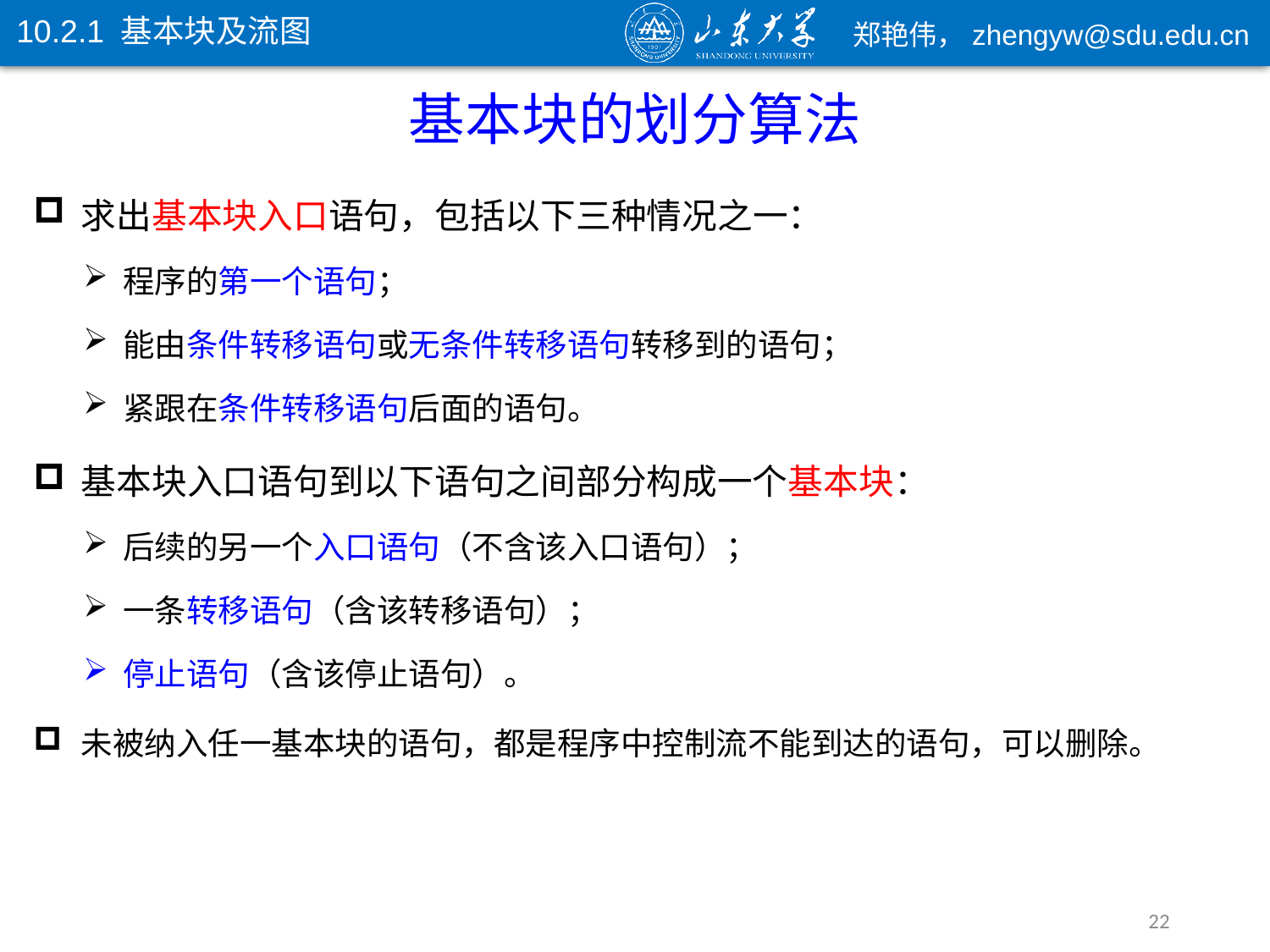

10.2.1 基本块及流图
基本块的划分算法
求出基本块入口语句，包括以下三种情况之一：
程序的第一个语句；
能由条件转移语句或无条件转移语句转移到的语句；
紧跟在条件转移语句后面的语句。
基本块入口语句到以下语句之间部分构成一个基本块：
后续的另一个入口语句（不含该入口语句）；
一条转移语句（含该转移语句）；
停止语句（含该停止语句）。
未被纳入任一基本块的语句，都是程序中控制流不能到达的语句，可以删除。
22